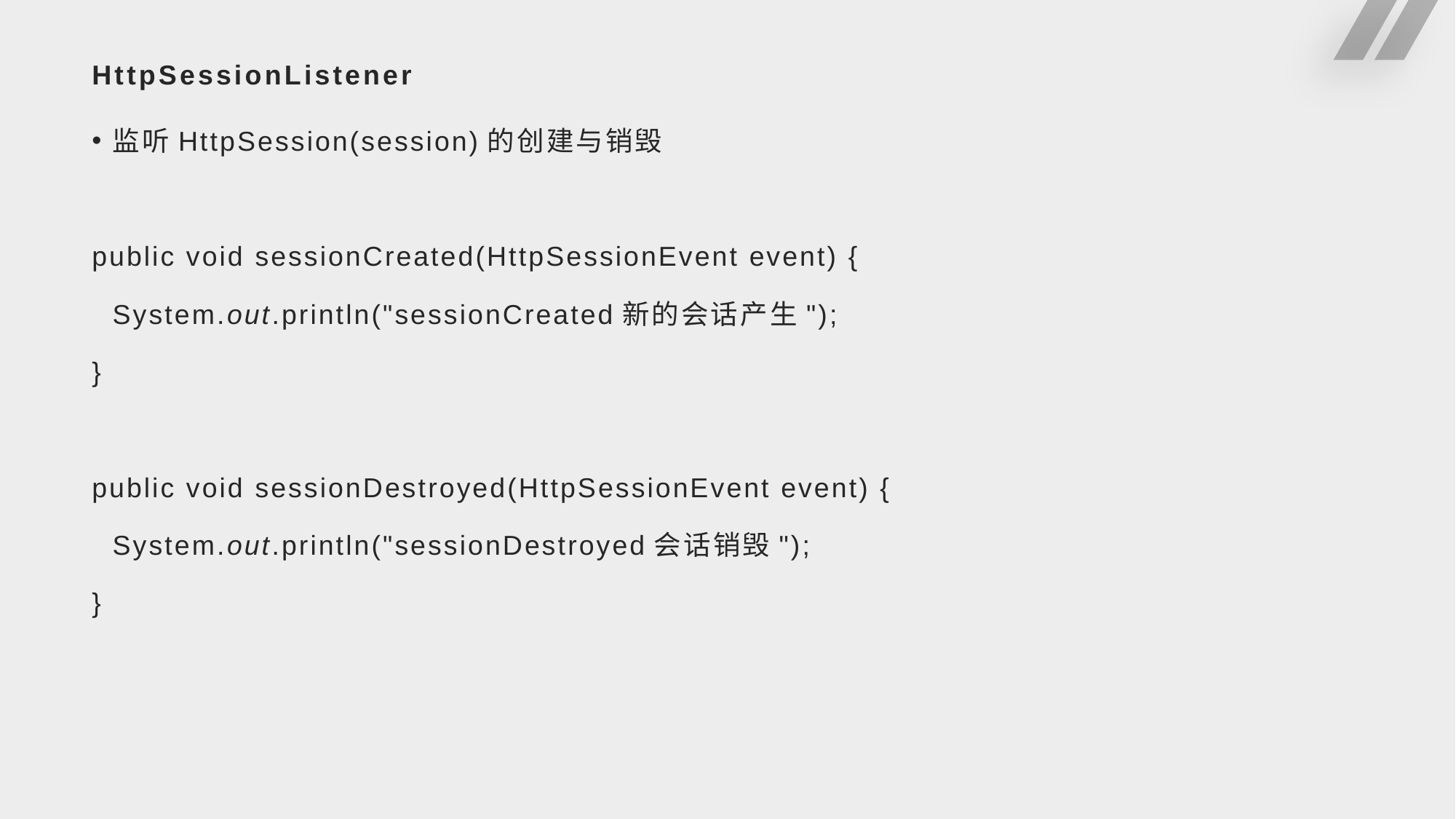

# HttpSessionListener
监听HttpSession(session)的创建与销毁

public void sessionCreated(HttpSessionEvent event) {
	System.out.println("sessionCreated新的会话产生");
}

public void sessionDestroyed(HttpSessionEvent event) {
	System.out.println("sessionDestroyed会话销毁");
}